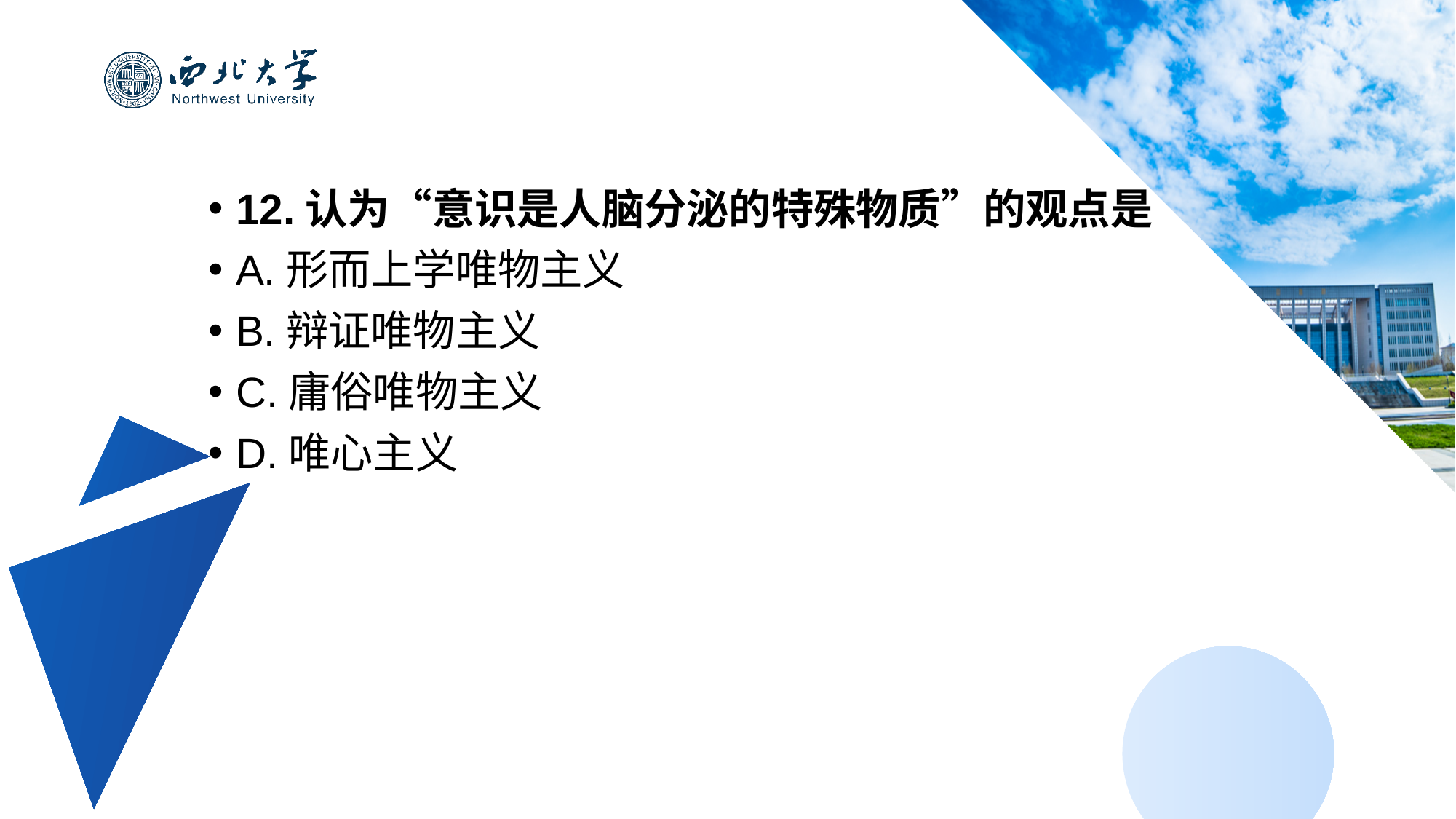

12.认为“意识是人脑分泌的特殊物质”的观点是
A.形而上学唯物主义
B.辩证唯物主义
C.庸俗唯物主义
D.唯心主义